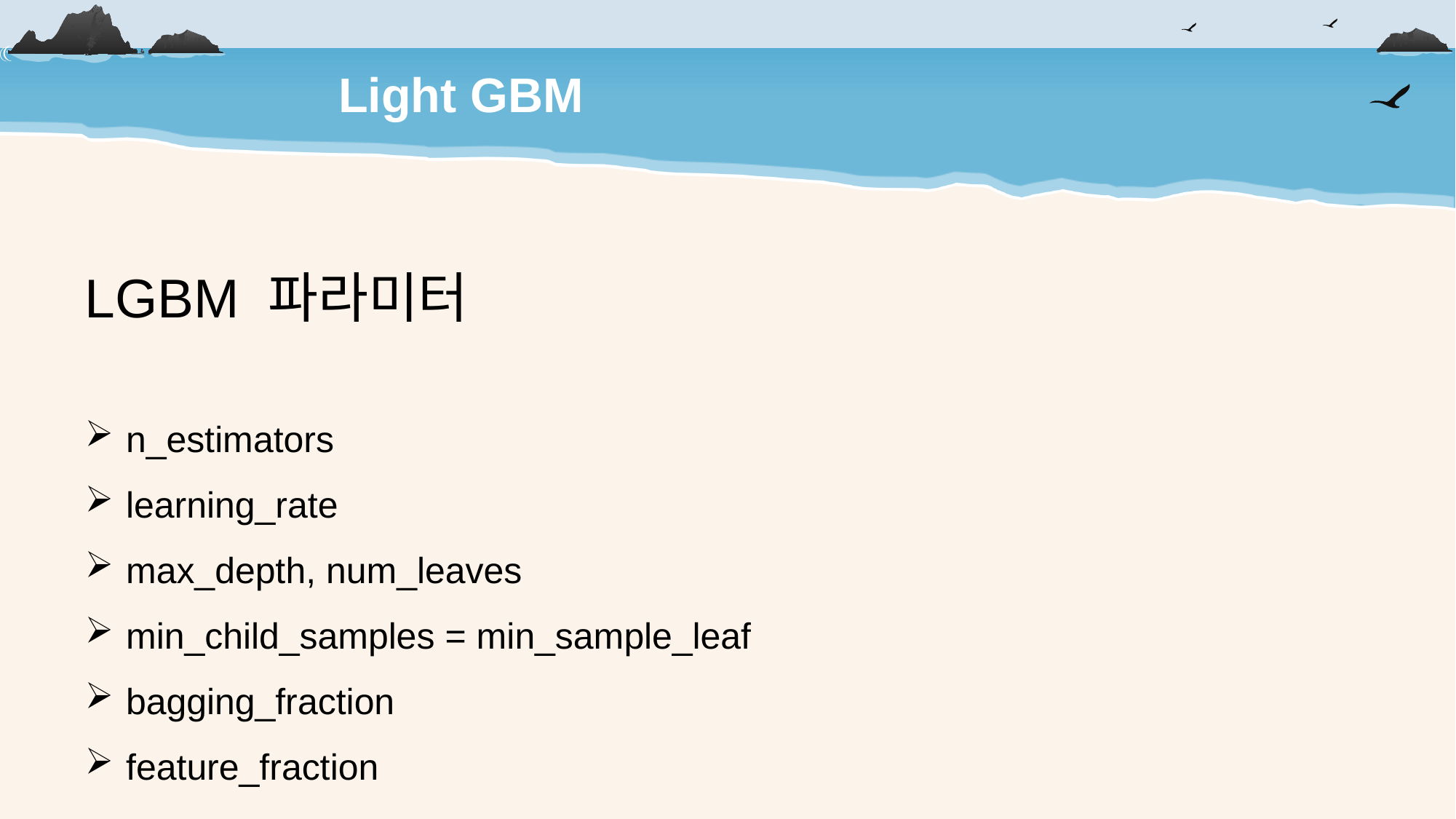

Light GBM
LGBM 파라미터

n_estimators
learning_rate
max_depth, num_leaves
min_child_samples = min_sample_leaf
bagging_fraction
feature_fraction